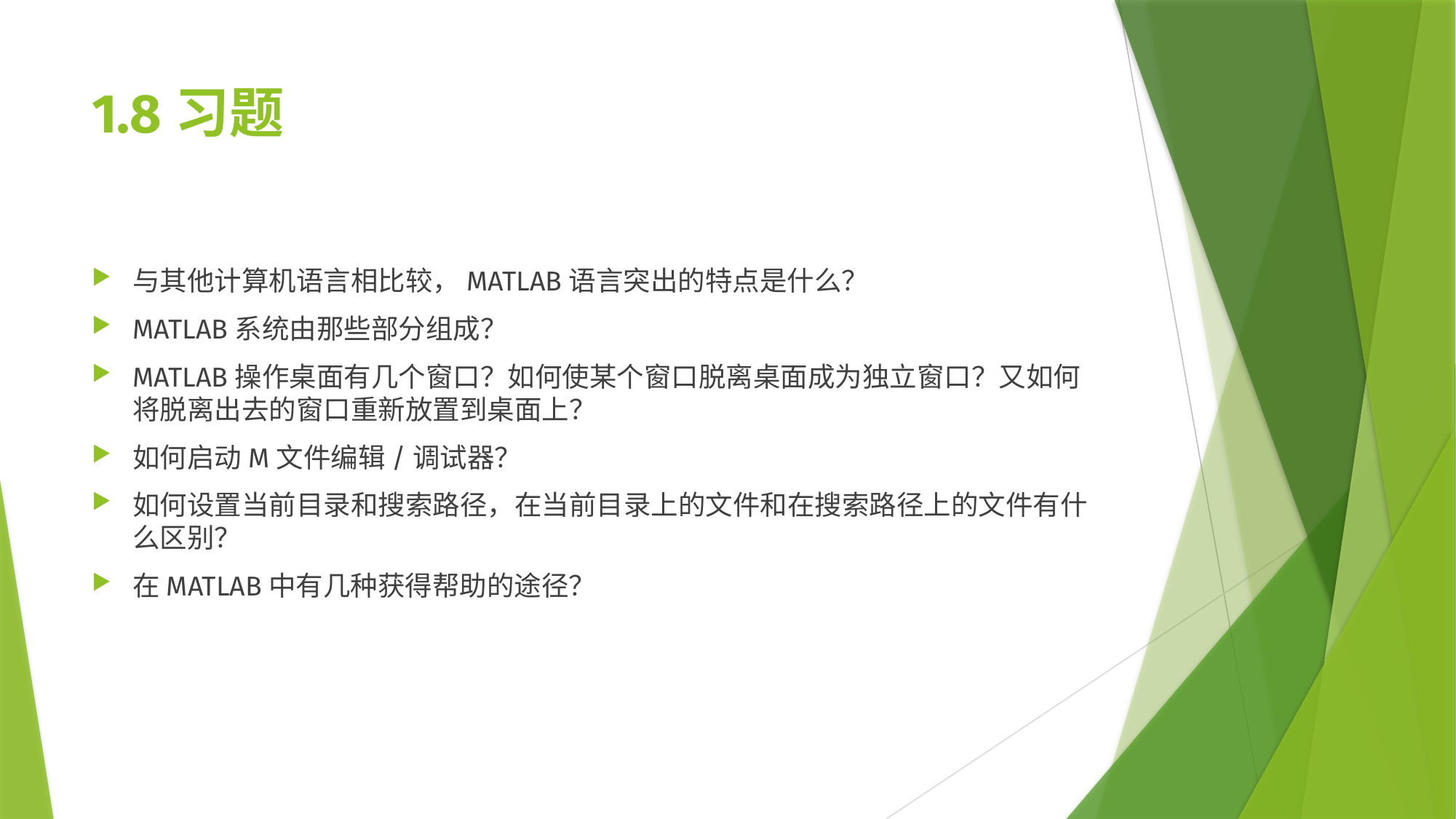

# 1.8习题
与其他计算机语言相比较，MATLAB语言突出的特点是什么？
MATLAB系统由那些部分组成？
MATLAB操作桌面有几个窗口？如何使某个窗口脱离桌面成为独立窗口？又如何将脱离出去的窗口重新放置到桌面上？
如何启动M文件编辑/调试器？
如何设置当前目录和搜索路径，在当前目录上的文件和在搜索路径上的文件有什么区别？
在MATLAB中有几种获得帮助的途径？